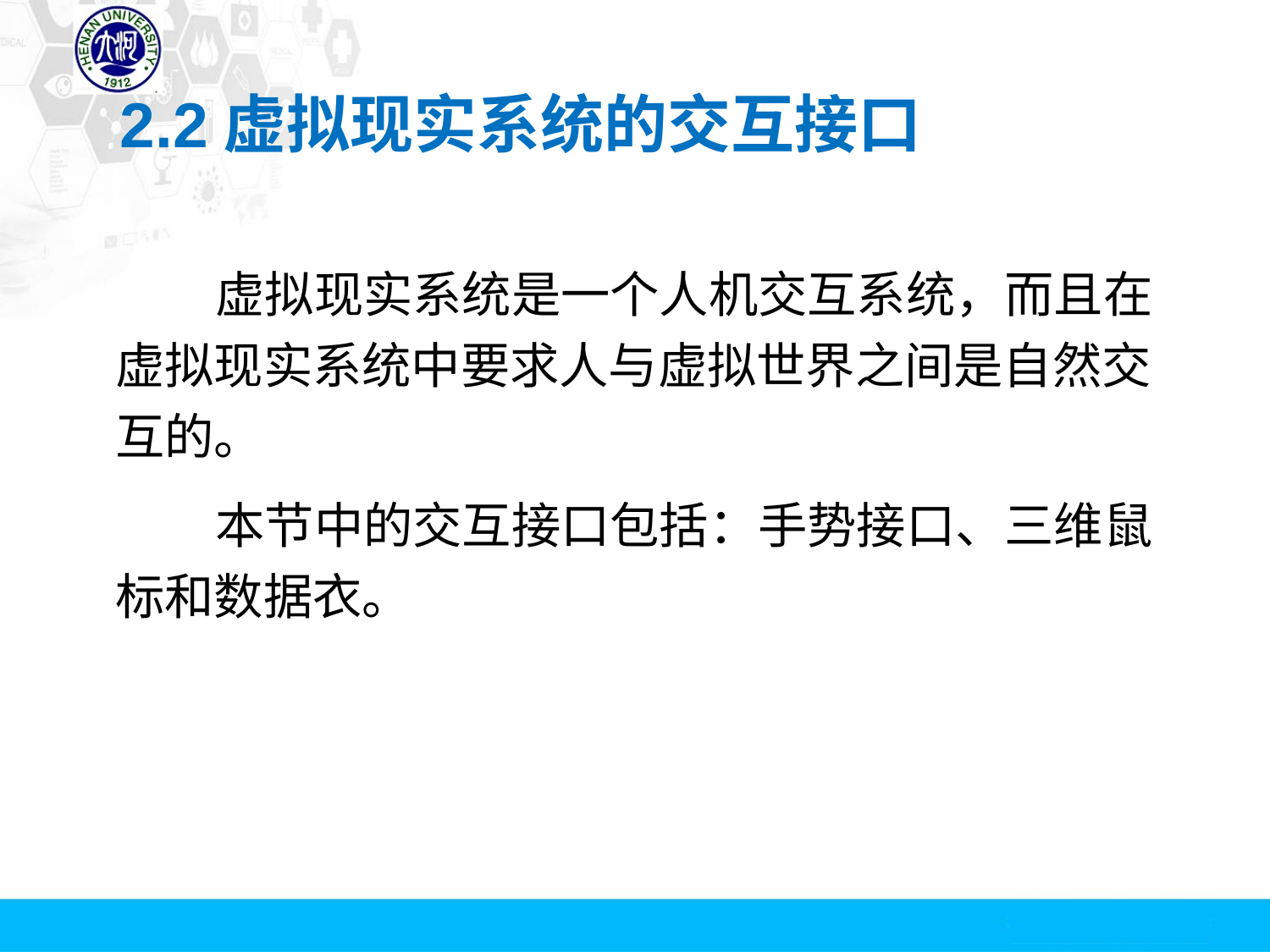

# 2.2虚拟现实系统的交互接口
        虚拟现实系统是一个人机交互系统，而且在虚拟现实系统中要求人与虚拟世界之间是自然交互的。
        本节中的交互接口包括：手势接口、三维鼠标和数据衣。